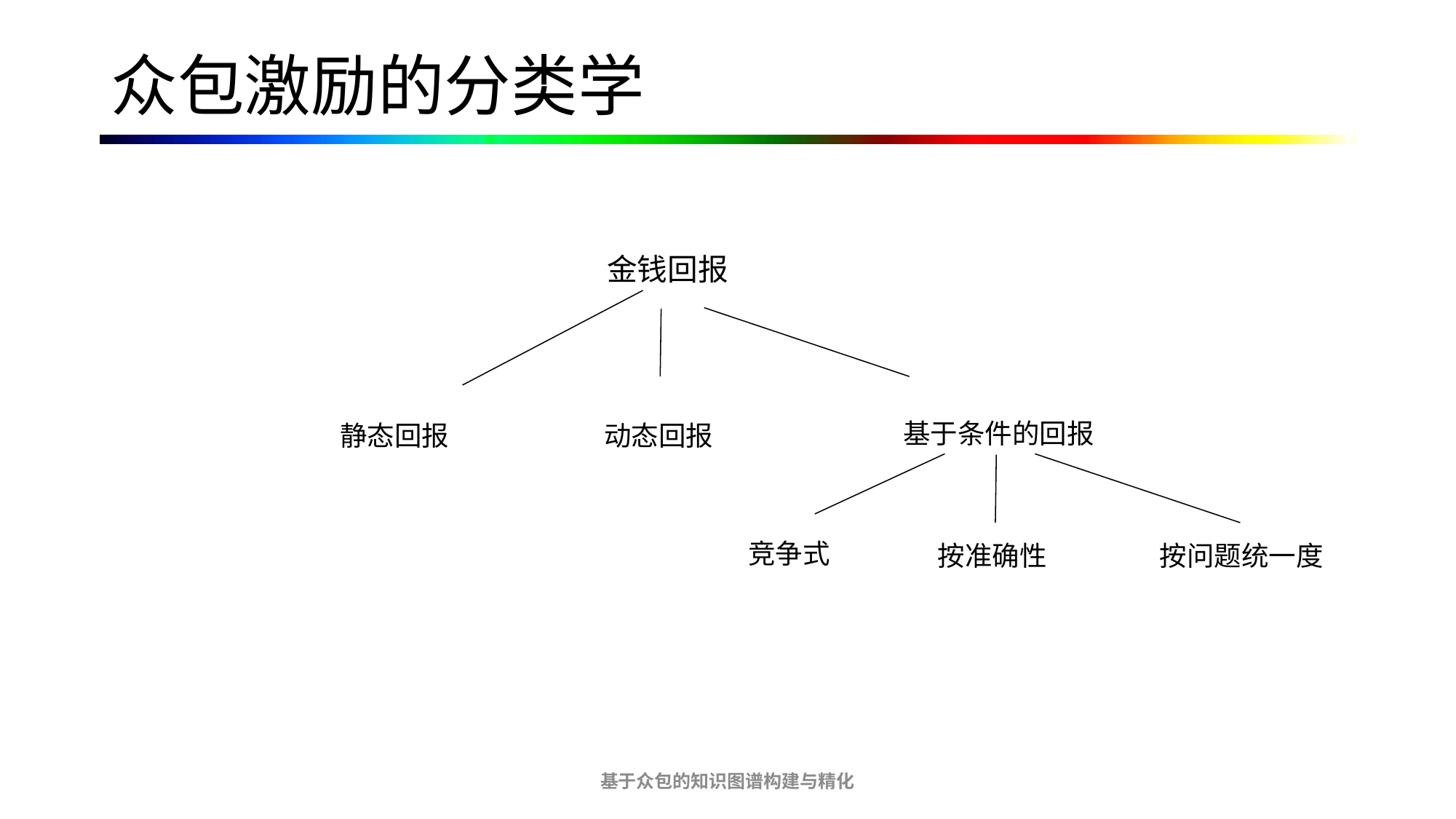

# 众包激励的分类学
金钱回报
基于条件的回报
动态回报
静态回报
竞争式
按准确性
按问题统一度

基于众包的知识图谱构建与精化
44